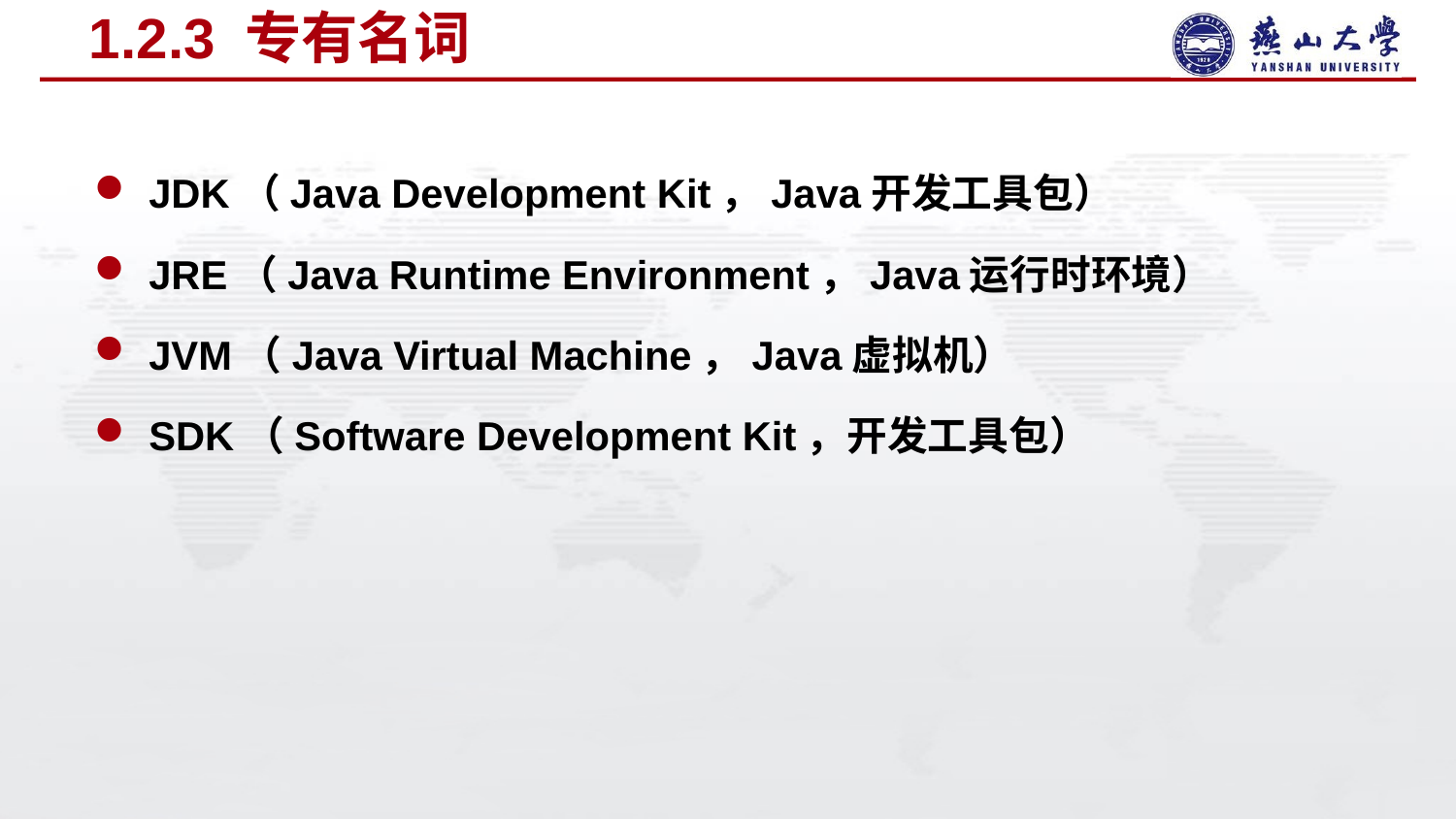

# 1.2.3 专有名词
JDK（Java Development Kit，Java开发工具包）
JRE（Java Runtime Environment，Java运行时环境）
JVM（Java Virtual Machine，Java虚拟机）
SDK（Software Development Kit，开发工具包）